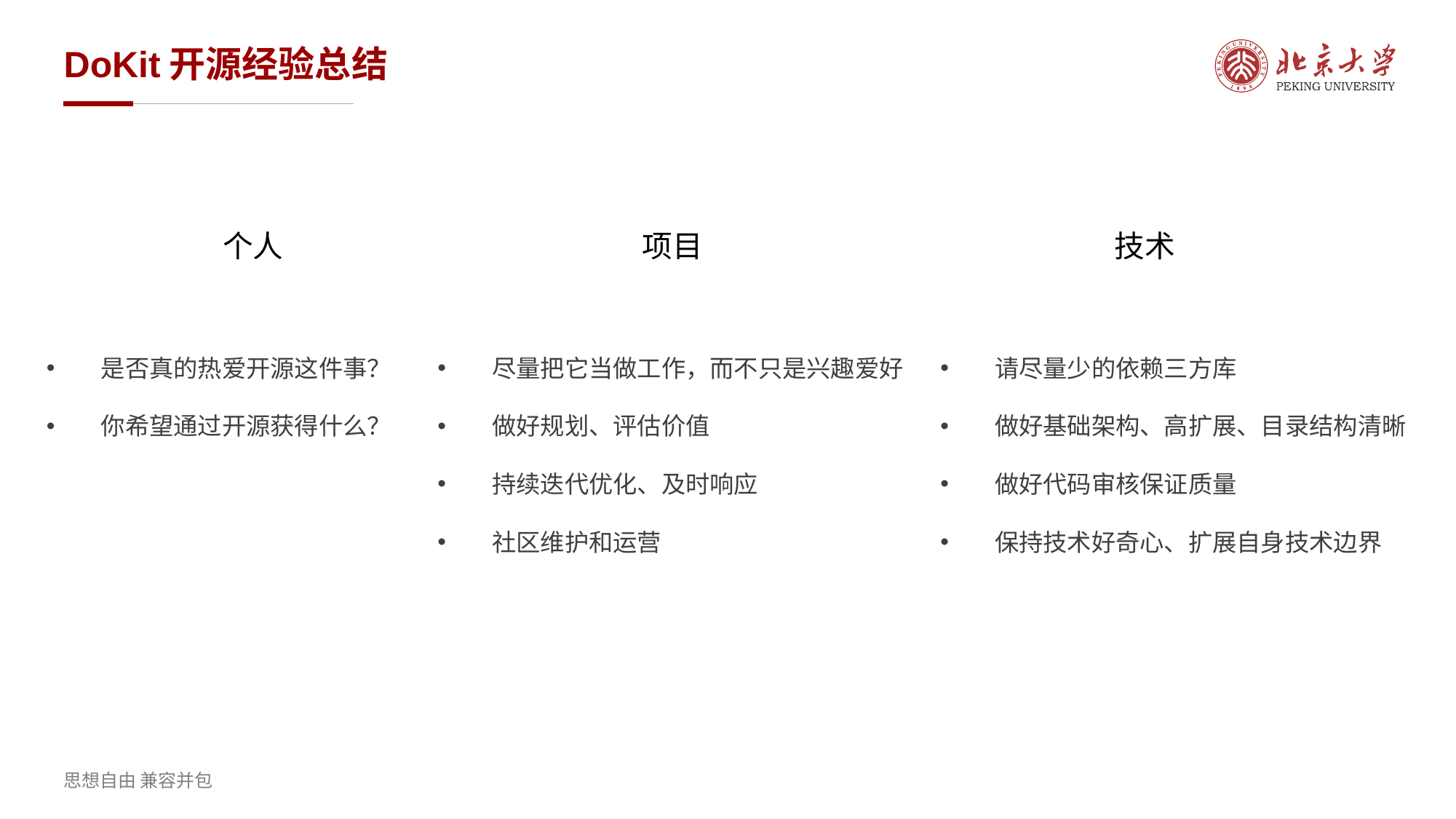

# DoKit开源经验总结
个人
项目
技术
是否真的热爱开源这件事？
你希望通过开源获得什么？
尽量把它当做工作，而不只是兴趣爱好
做好规划、评估价值
持续迭代优化、及时响应
社区维护和运营
请尽量少的依赖三方库
做好基础架构、高扩展、目录结构清晰
做好代码审核保证质量
保持技术好奇心、扩展自身技术边界